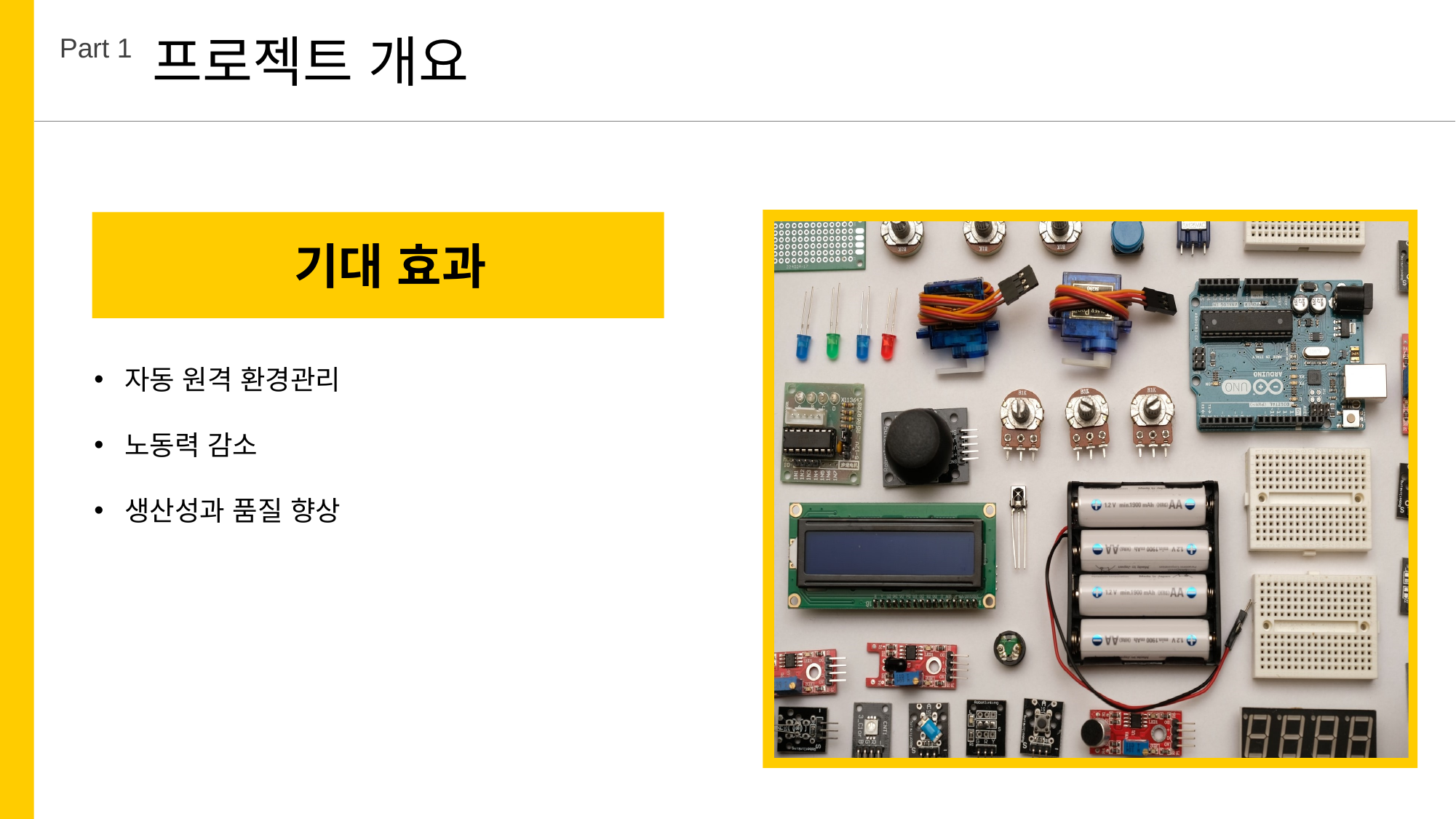

프로젝트 개요
Part 1

기대 효과

자동 원격 환경관리

노동력 감소

생산성과 품질 향상